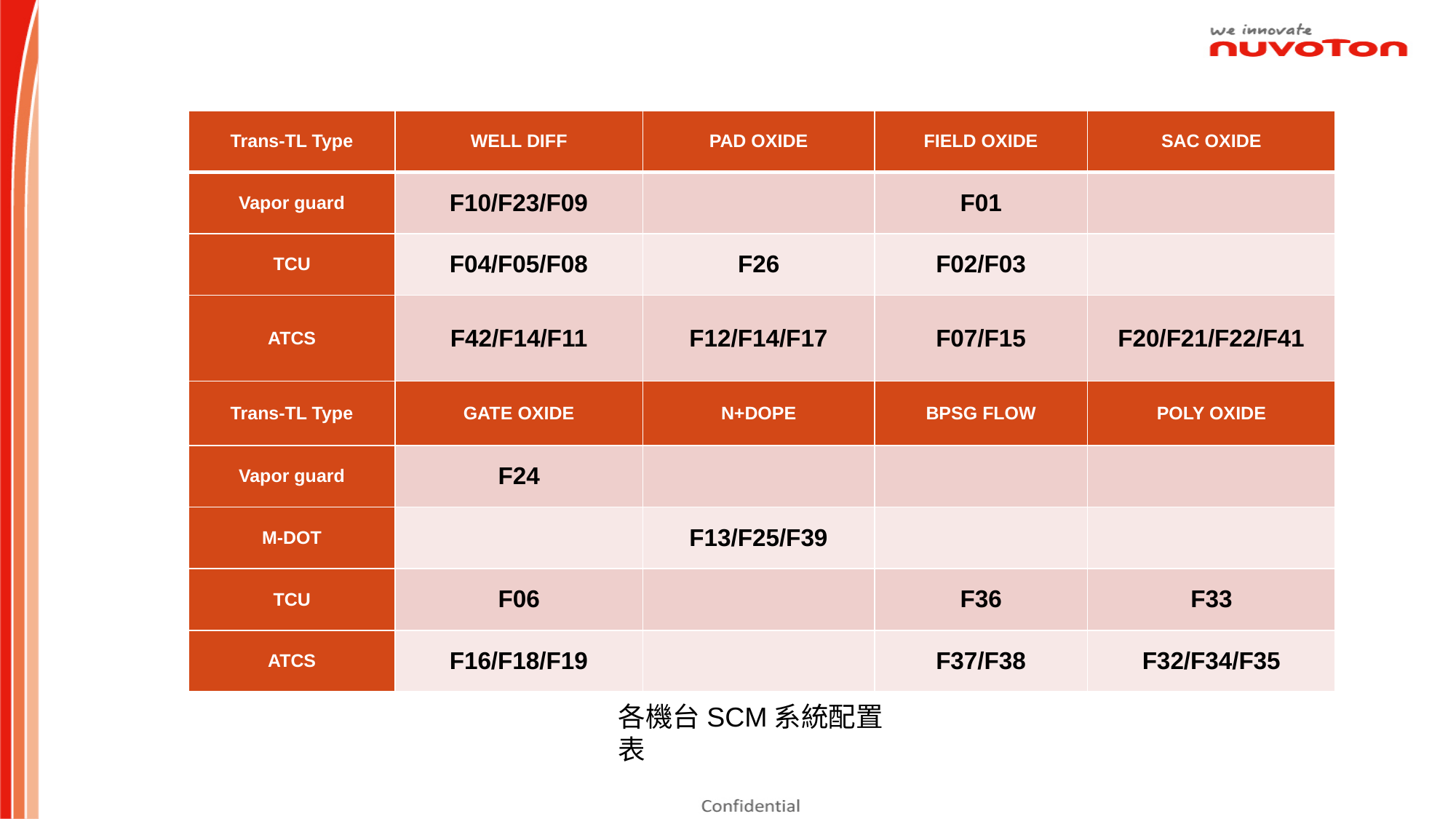

| Trans-TL Type | WELL DIFF | PAD OXIDE | FIELD OXIDE | SAC OXIDE |
| --- | --- | --- | --- | --- |
| Vapor guard | F10/F23/F09 |  | F01 |  |
| TCU | F04/F05/F08 | F26 | F02/F03 |  |
| ATCS | F42/F14/F11 | F12/F14/F17 | F07/F15 | F20/F21/F22/F41 |
| Trans-TL Type | GATE OXIDE | N+DOPE | BPSG FLOW | POLY OXIDE |
| Vapor guard | F24 |  |  |  |
| M-DOT |  | F13/F25/F39 |  |  |
| TCU | F06 |  | F36 | F33 |
| ATCS | F16/F18/F19 |  | F37/F38 | F32/F34/F35 |
各機台SCM系統配置表